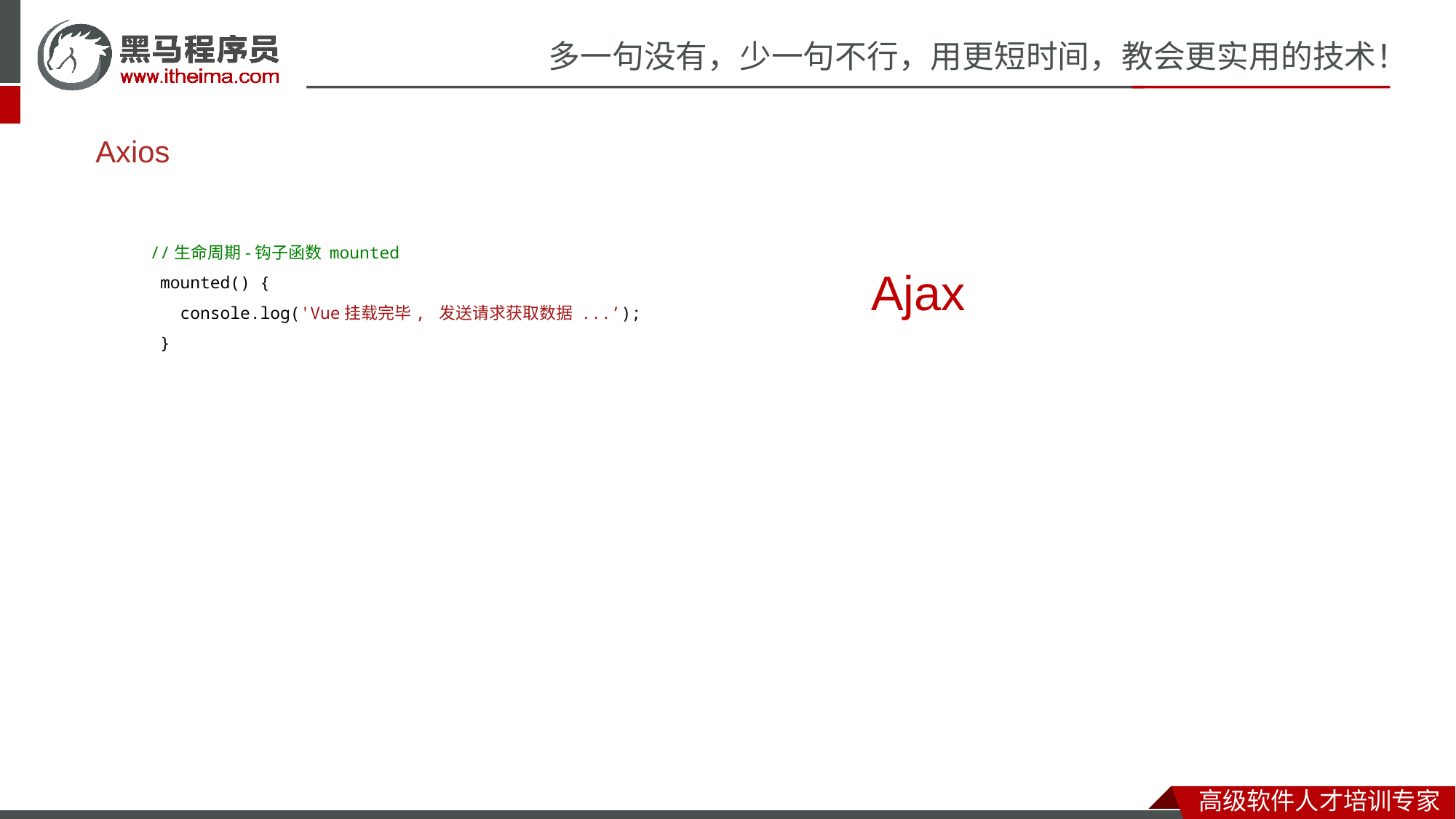

# Axios
//生命周期-钩子函数 mounted
 mounted() {
   console.log('Vue挂载完毕, 发送请求获取数据 ...’);
 }
Ajax